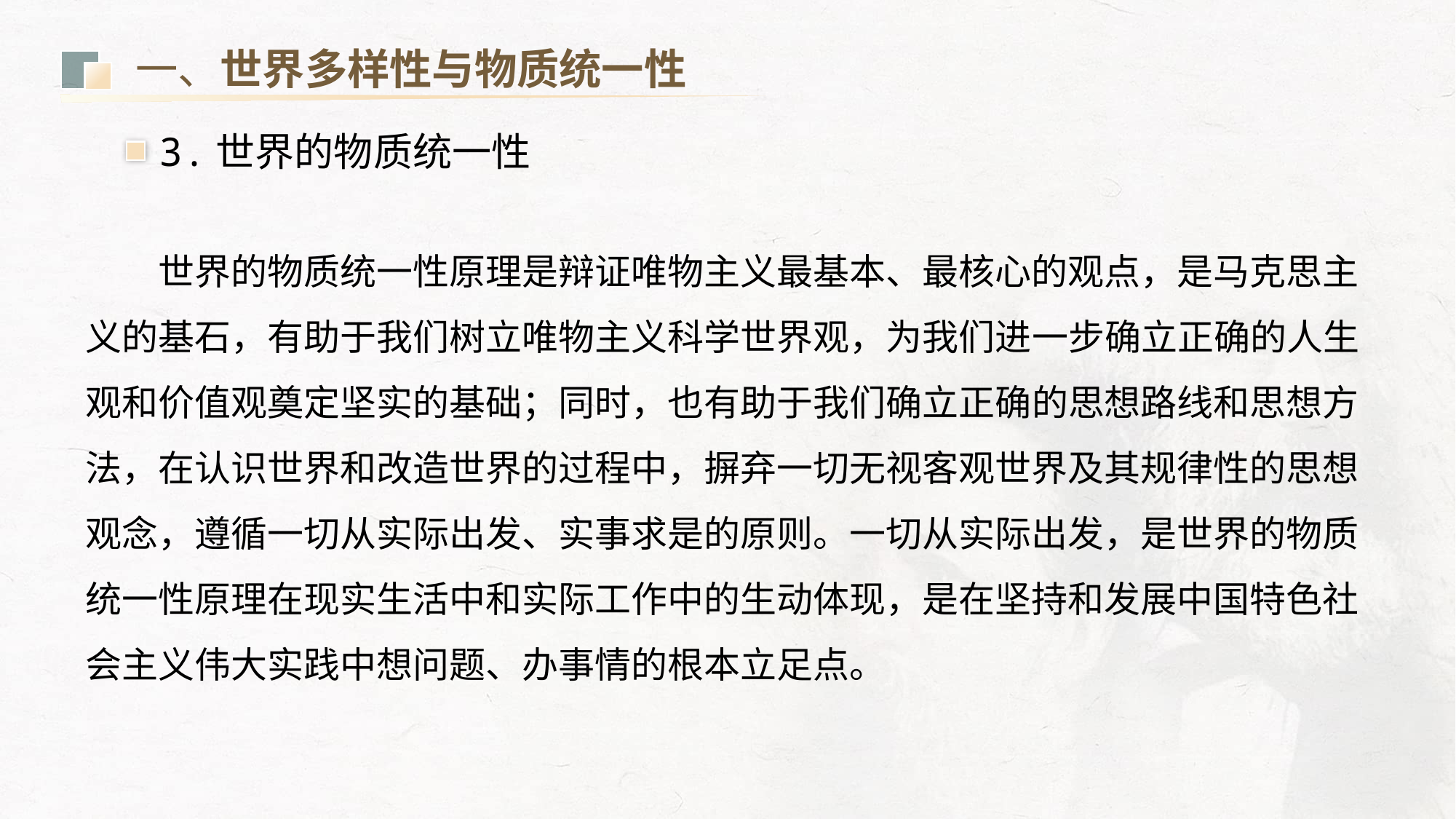

一、世界多样性与物质统一性

3.世界的物质统一性

世界的物质统一性原理是辩证唯物主义最基本、最核心的观点，是马克思主义的基石，有助于我们树立唯物主义科学世界观，为我们进一步确立正确的人生观和价值观奠定坚实的基础；同时，也有助于我们确立正确的思想路线和思想方法，在认识世界和改造世界的过程中，摒弃一切无视客观世界及其规律性的思想观念，遵循一切从实际出发、实事求是的原则。一切从实际出发，是世界的物质统一性原理在现实生活中和实际工作中的生动体现，是在坚持和发展中国特色社会主义伟大实践中想问题、办事情的根本立足点。